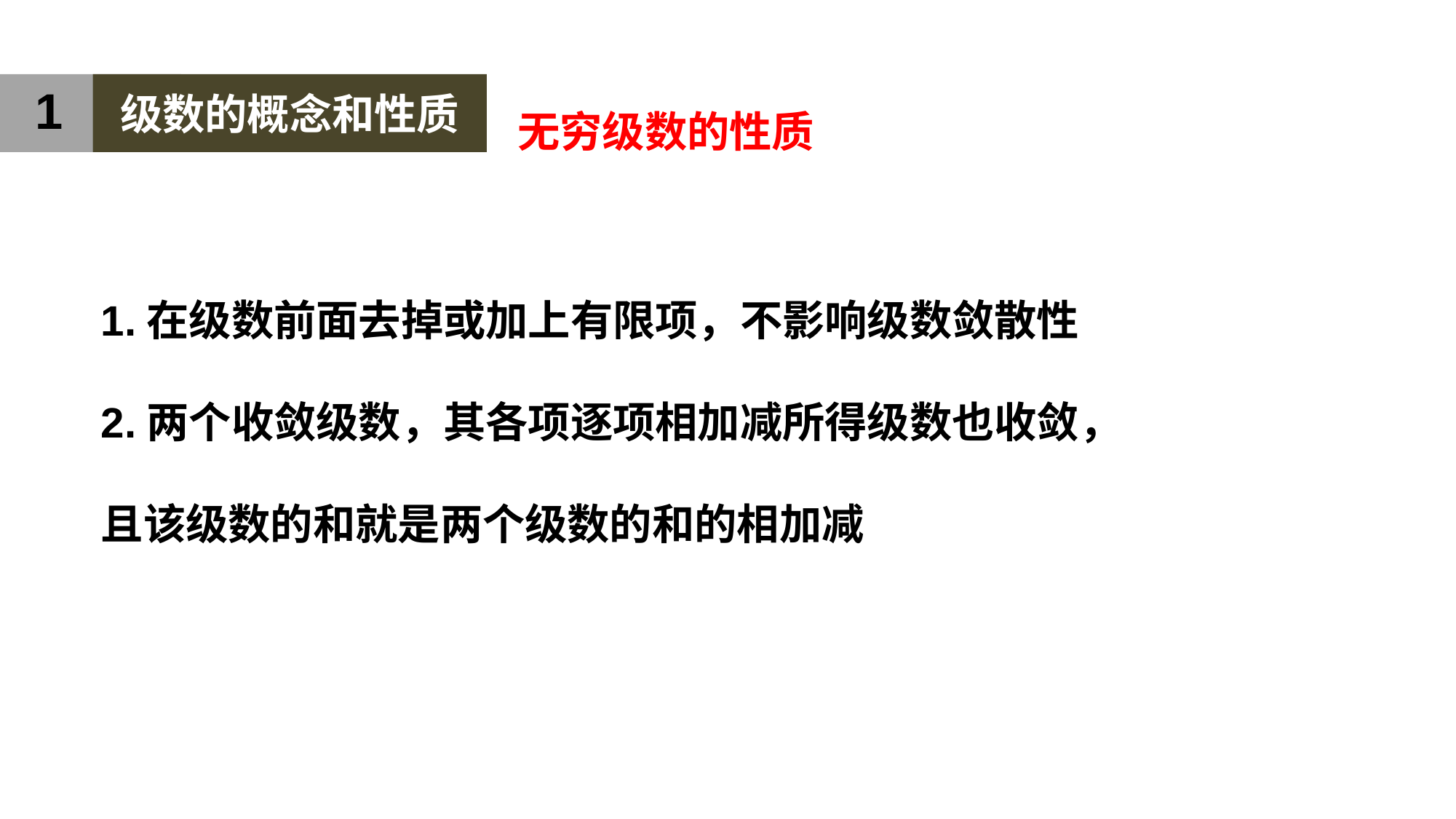

1
级数的概念和性质
无穷级数的性质

1.在级数前面去掉或加上有限项，不影响级数敛散性
2.两个收敛级数，其各项逐项相加减所得级数也收敛，且该级数的和就是两个级数的和的相加减